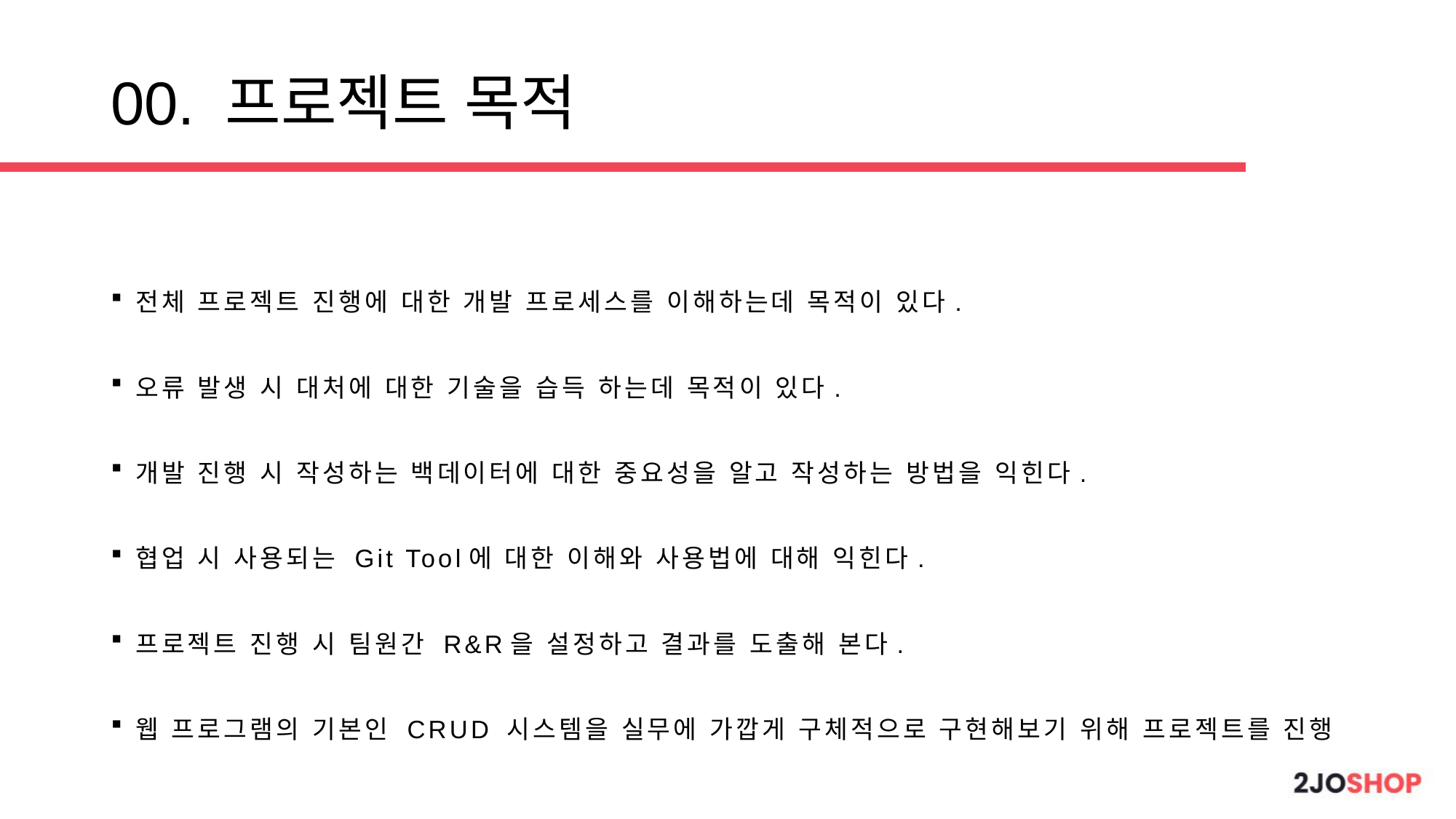

# 00. 프로젝트 목적
전체 프로젝트 진행에 대한 개발 프로세스를 이해하는데 목적이 있다.
오류 발생 시 대처에 대한 기술을 습득 하는데 목적이 있다.
개발 진행 시 작성하는 백데이터에 대한 중요성을 알고 작성하는 방법을 익힌다.
협업 시 사용되는 Git Tool에 대한 이해와 사용법에 대해 익힌다.
프로젝트 진행 시 팀원간 R&R을 설정하고 결과를 도출해 본다.
웹 프로그램의 기본인 CRUD 시스템을 실무에 가깝게 구체적으로 구현해보기 위해 프로젝트를 진행